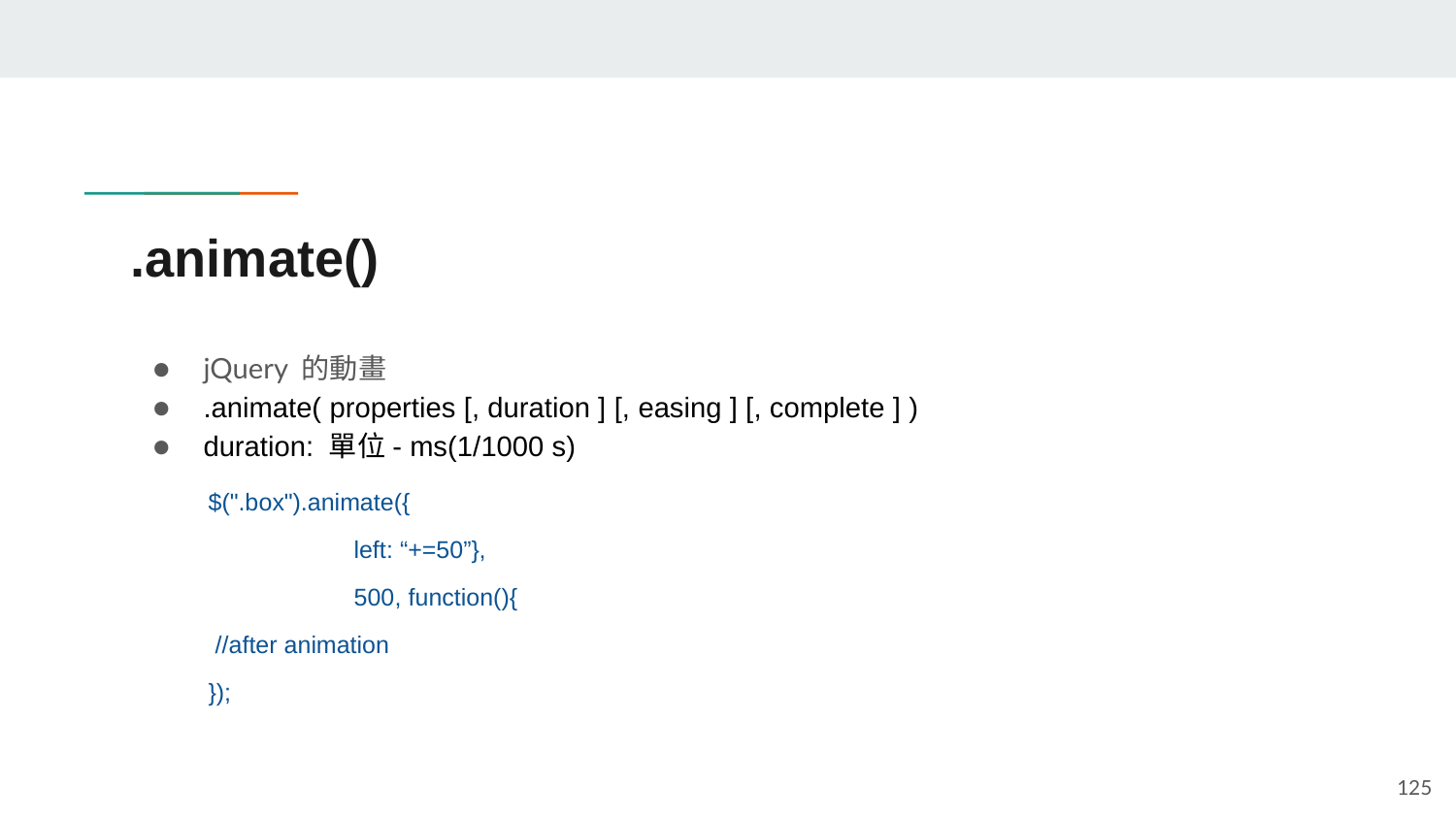

# .animate()
jQuery 的動畫
.animate( properties [, duration ] [, easing ] [, complete ] )
duration: 單位- ms(1/1000 s)
$(".box").animate({
    	left: “+=50”},
    	500, function(){
 //after animation
});

125